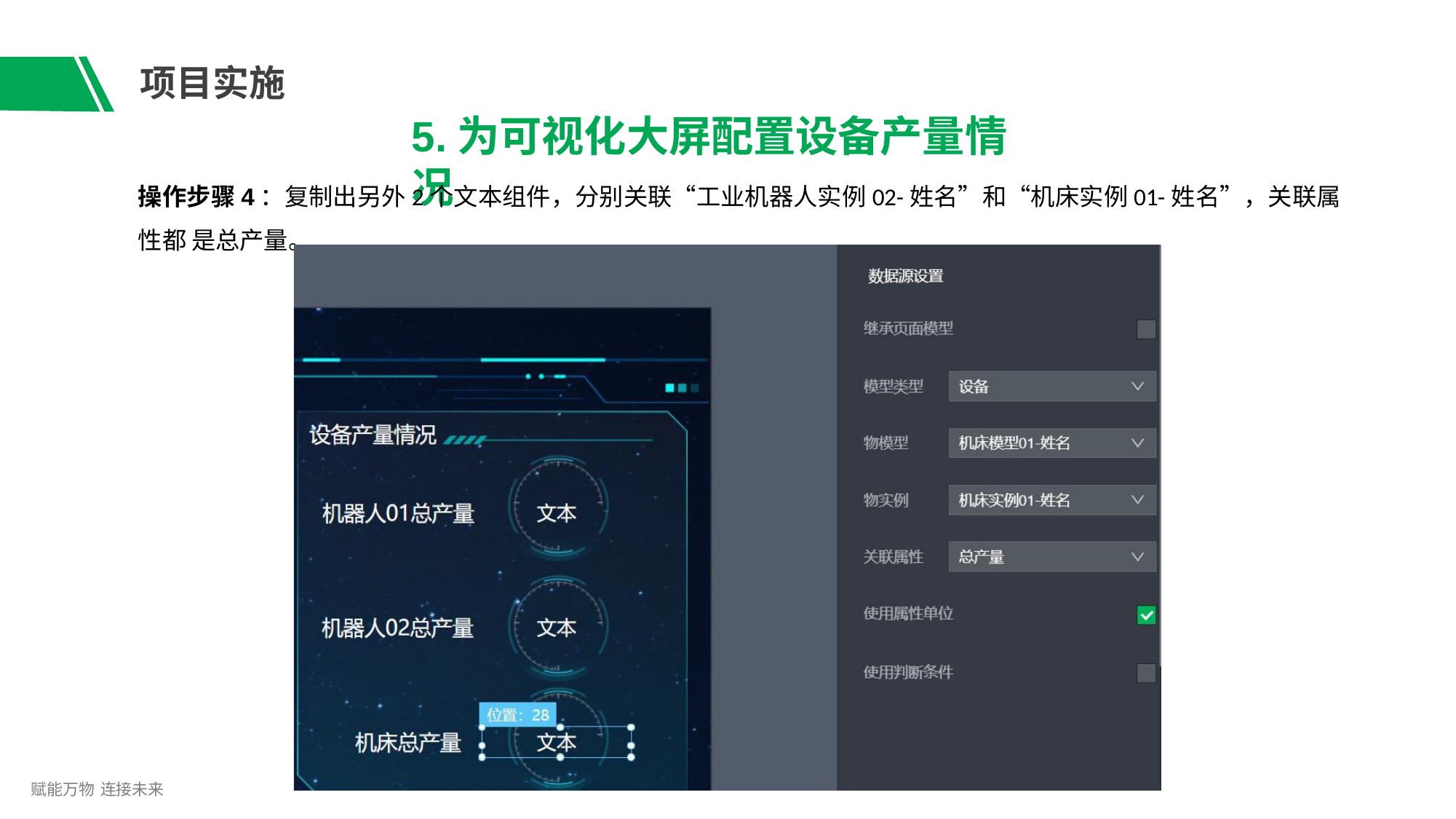

# 项目实施
5.为可视化大屏配置设备产量情况
操作步骤4：复制出另外2个文本组件，分别关联“工业机器人实例02-姓名”和“机床实例01-姓名”，关联属性都 是总产量。

赋能万物 连接未来